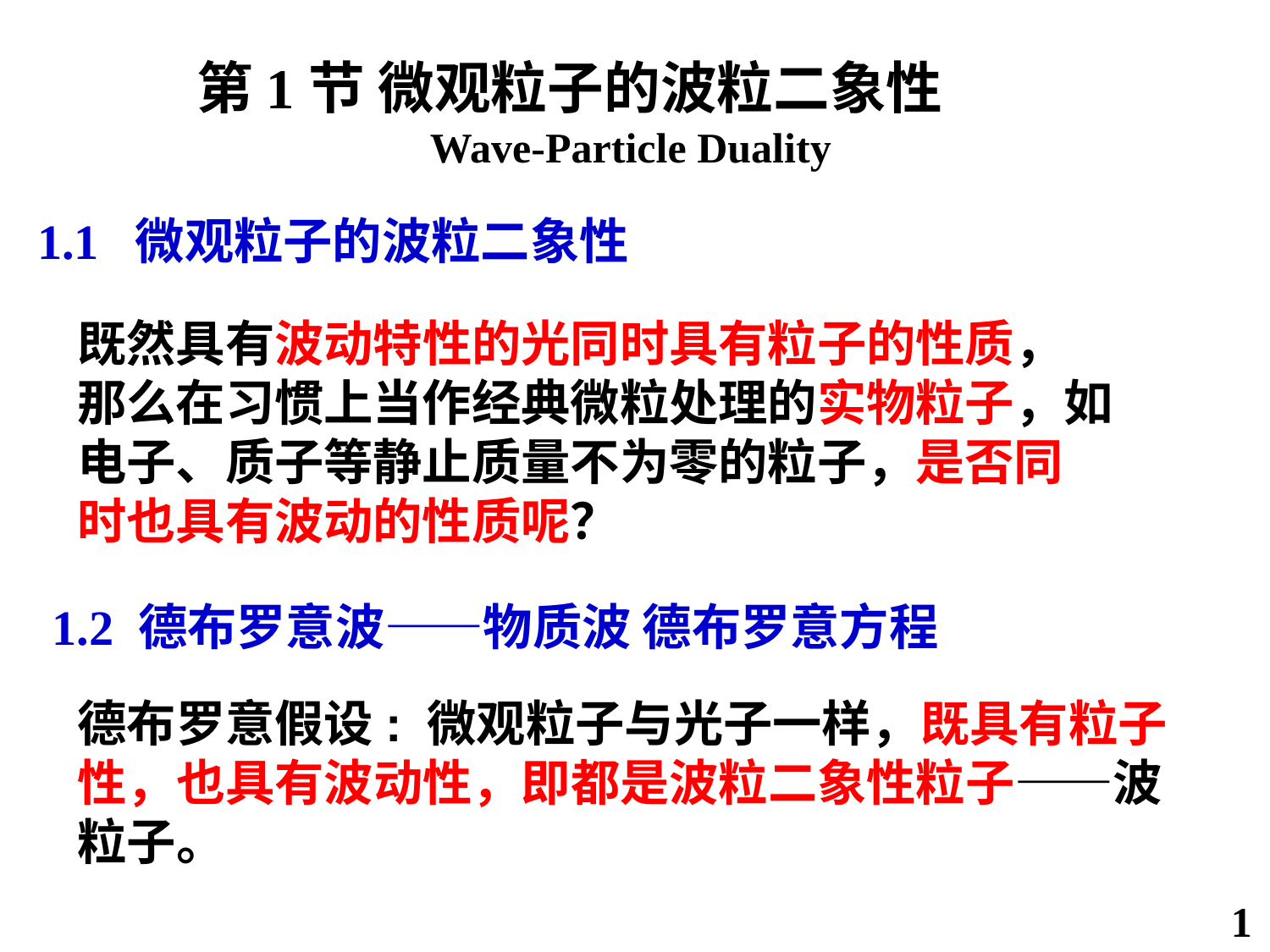

第1节 微观粒子的波粒二象性
   Wave-Particle Duality
1.1  微观粒子的波粒二象性
既然具有波动特性的光同时具有粒子的性质，
那么在习惯上当作经典微粒处理的实物粒子，如
电子、质子等静止质量不为零的粒子，是否同
时也具有波动的性质呢？
1.2 德布罗意波——物质波 德布罗意方程
德布罗意假设: 微观粒子与光子一样，既具有粒子性，也具有波动性，即都是波粒二象性粒子——波粒子。
1